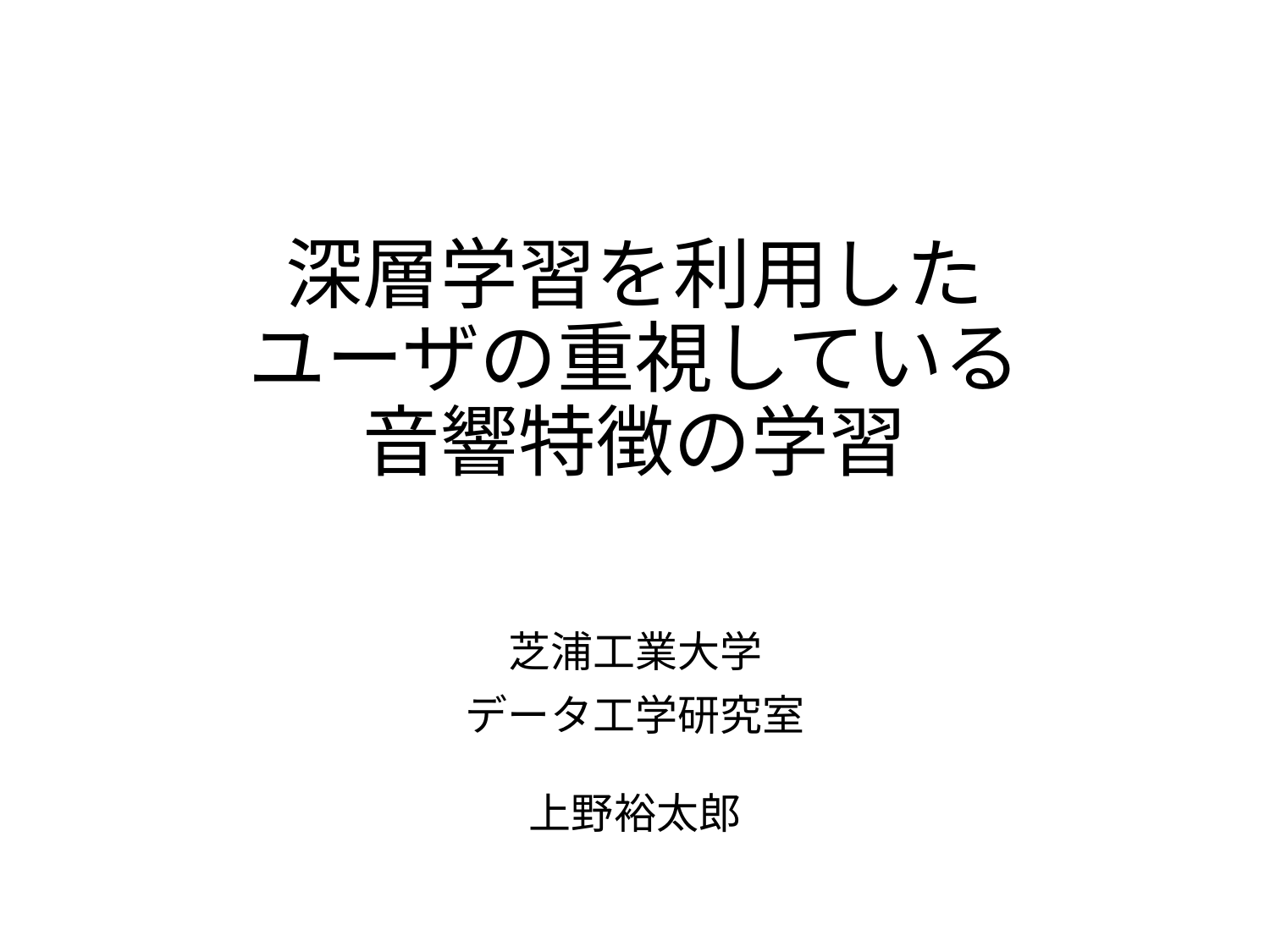

# 深層学習を利用した ユーザの重視している 音響特徴の学習
芝浦工業大学
データ工学研究室

上野裕太郎